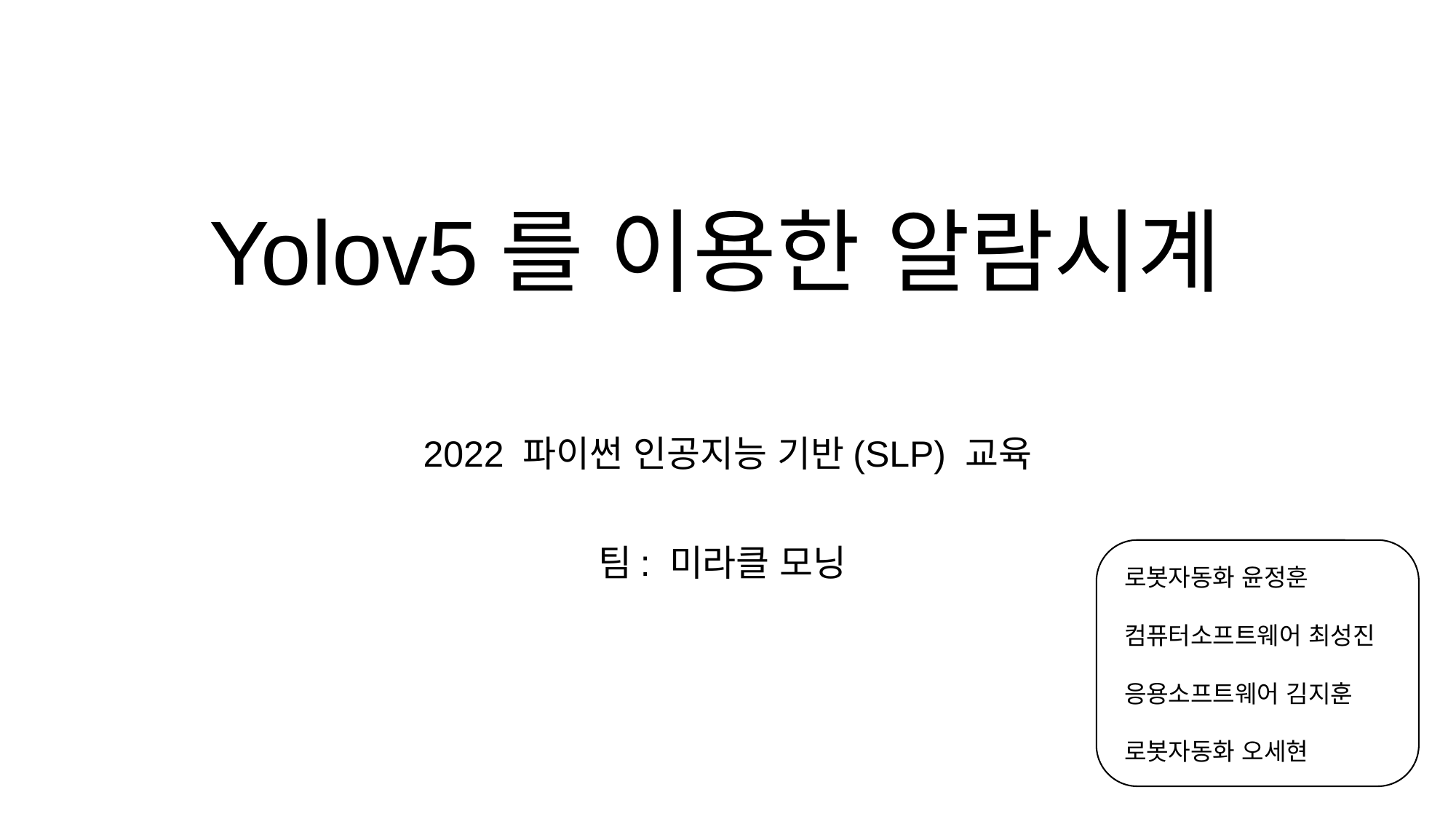

# Yolov5를 이용한 알람시계
2022 파이썬 인공지능 기반(SLP) 교육

팀: 미라클 모닝

로봇자동화 윤정훈

컴퓨터소프트웨어 최성진

응용소프트웨어 김지훈

로봇자동화 오세현